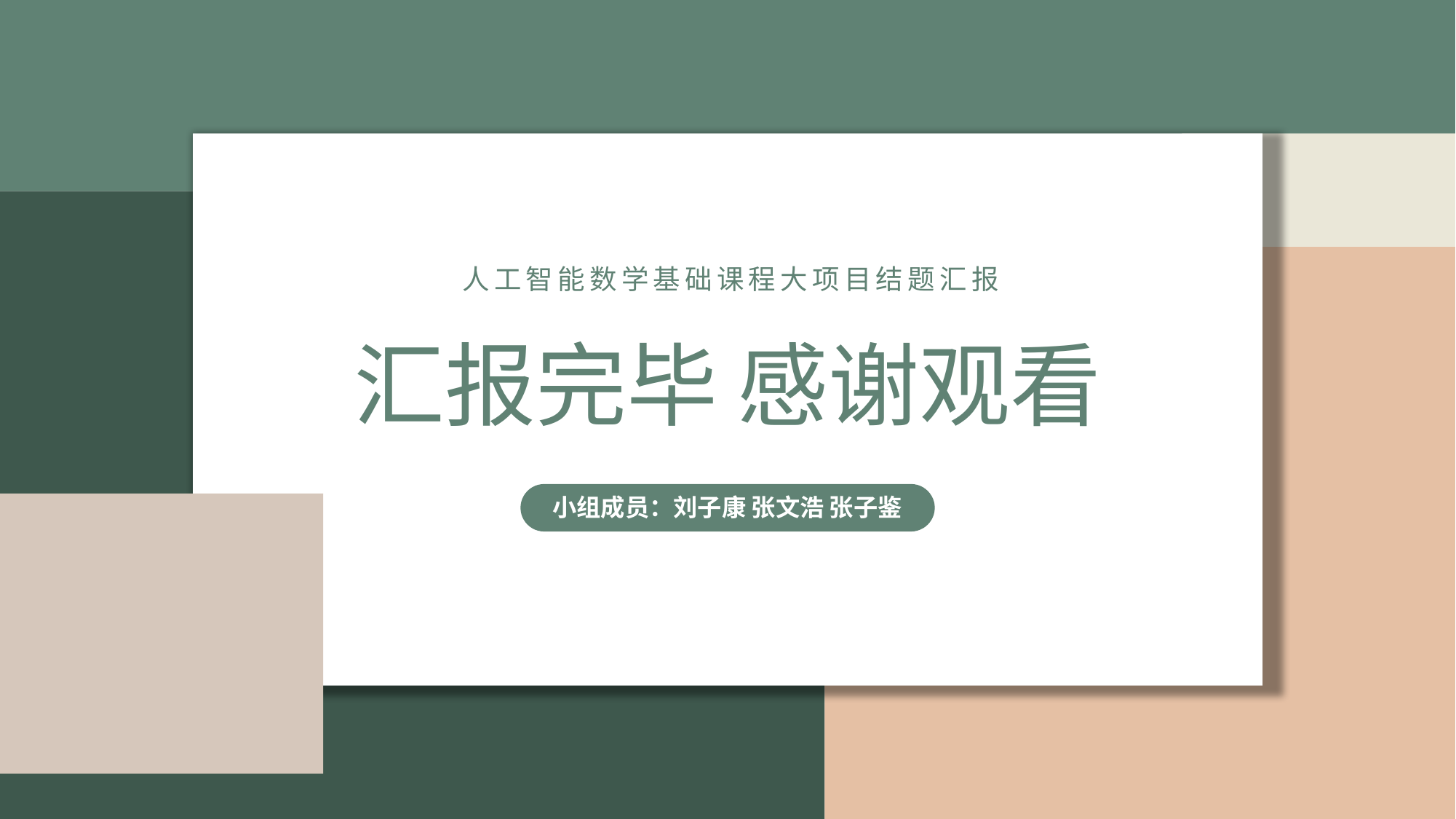

人工智能数学基础课程大项目结题汇报

汇报完毕 感谢观看

小组成员：刘子康 张文浩 张子鉴